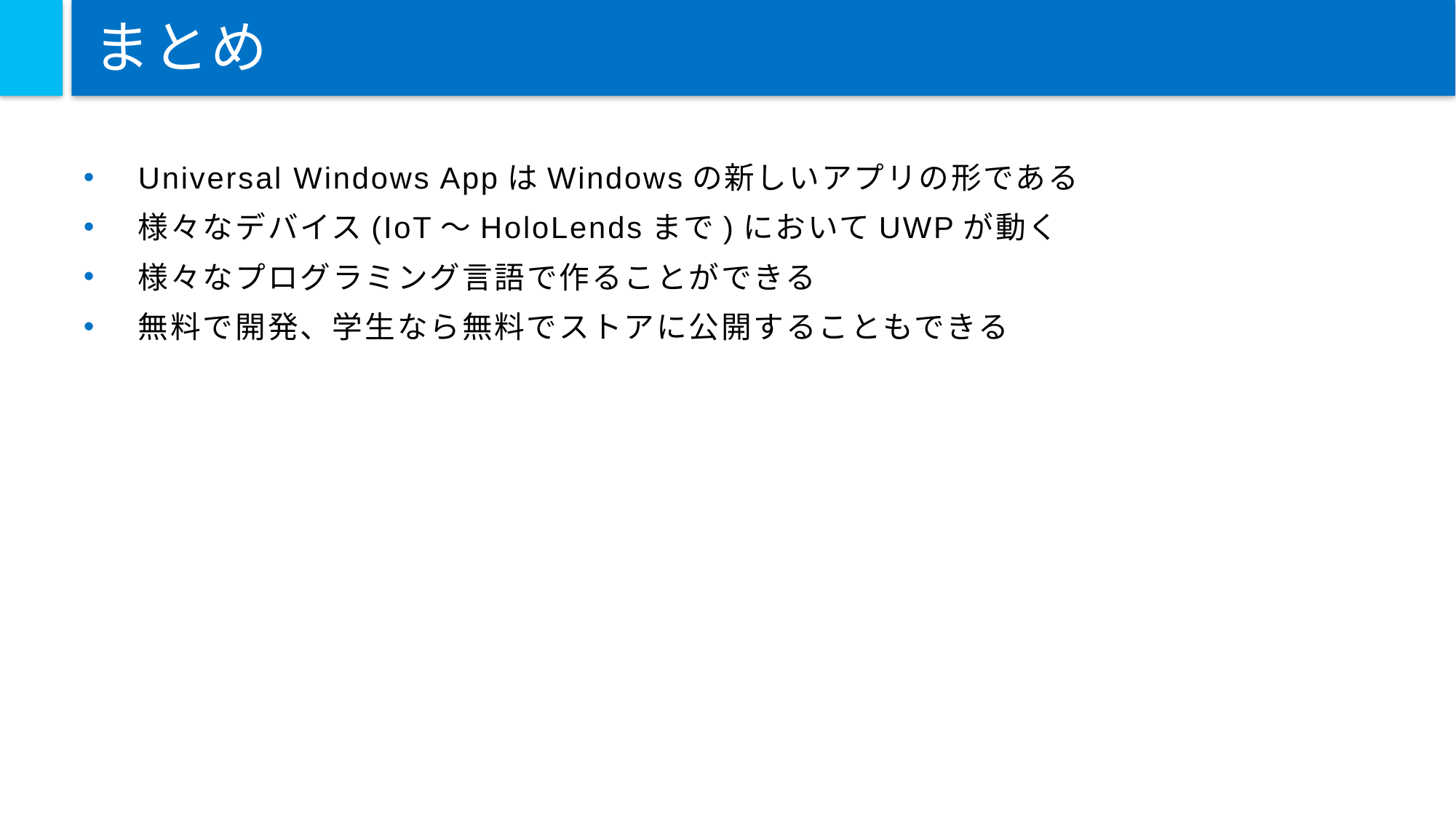

# まとめ
Universal Windows AppはWindowsの新しいアプリの形である
様々なデバイス(IoT～HoloLendsまで)においてUWPが動く
様々なプログラミング言語で作ることができる
無料で開発、学生なら無料でストアに公開することもできる